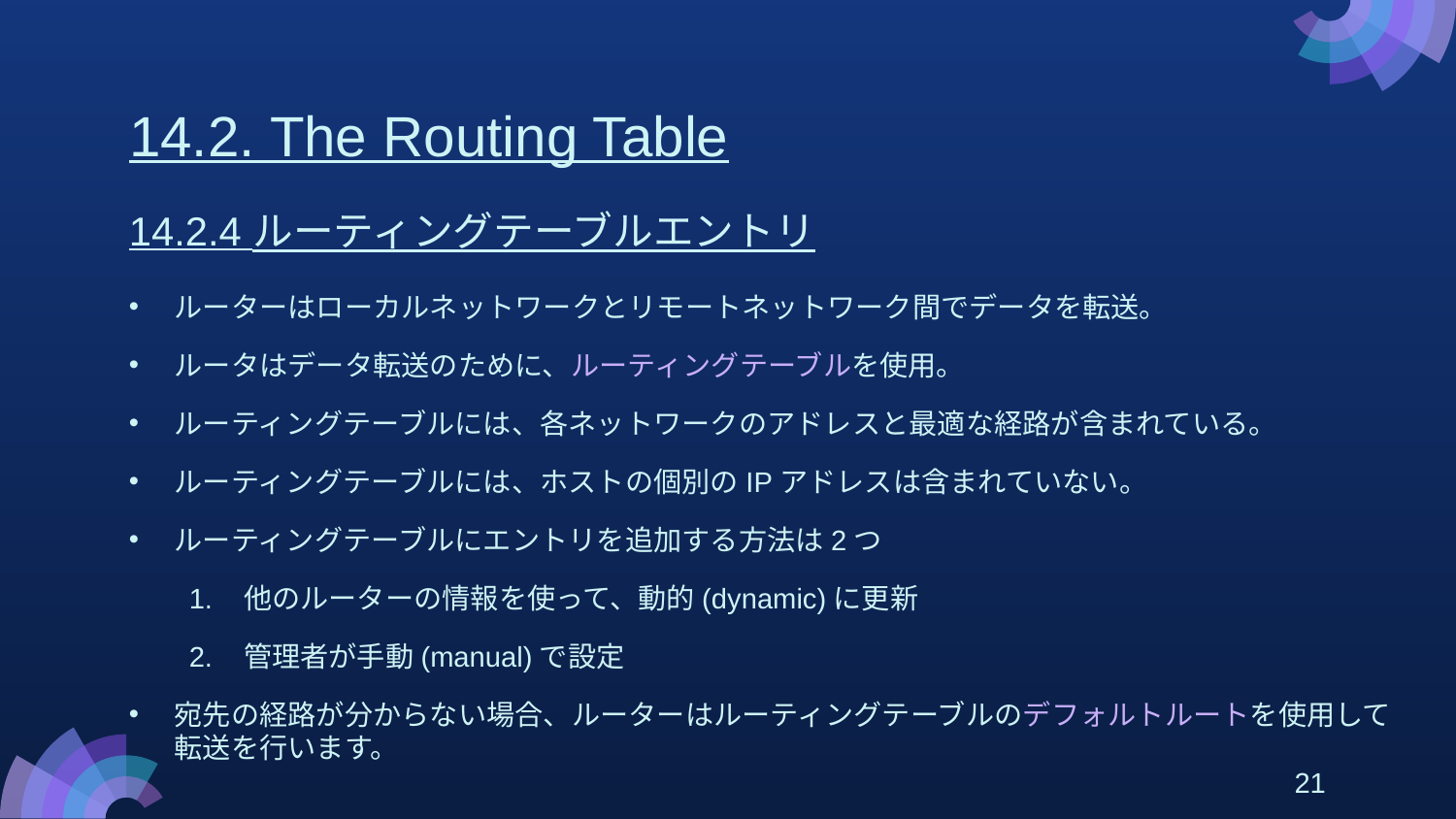

# 14.2. The Routing Table
14.2.4 ルーティングテーブルエントリ
ルーターはローカルネットワークとリモートネットワーク間でデータを転送。
ルータはデータ転送のために、ルーティングテーブルを使用。
ルーティングテーブルには、各ネットワークのアドレスと最適な経路が含まれている。
ルーティングテーブルには、ホストの個別のIPアドレスは含まれていない。
ルーティングテーブルにエントリを追加する方法は2つ
他のルーターの情報を使って、動的(dynamic)に更新
管理者が手動(manual)で設定
宛先の経路が分からない場合、ルーターはルーティングテーブルのデフォルトルートを使用して転送を行います。